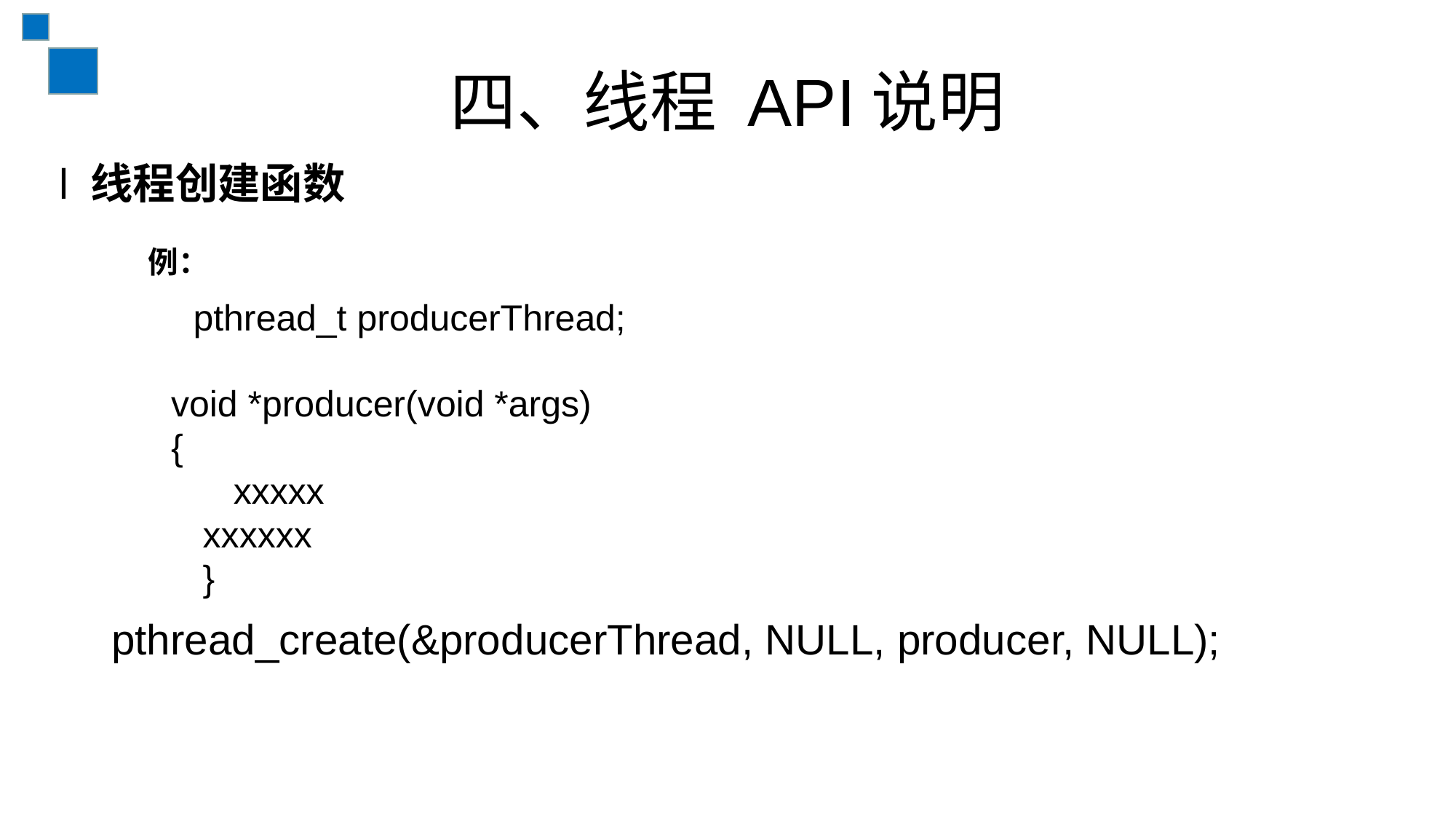

# 四、线程 API说明

l 线程创建函数
 例：
 pthread_t producerThread;
void *producer(void *args){   xxxxx
xxxxxx
}
 pthread_create(&producerThread, NULL, producer, NULL);